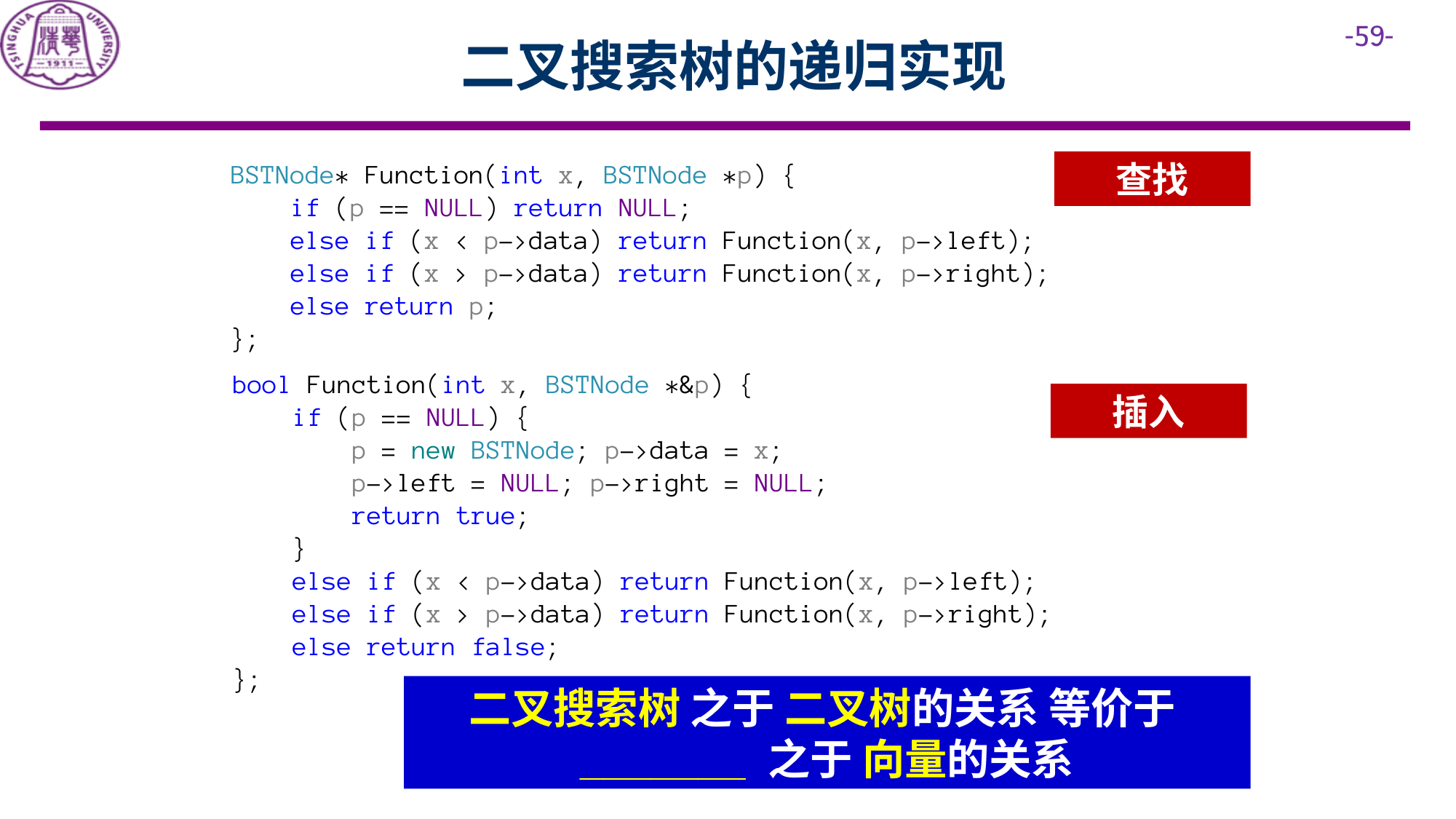

# 二叉搜索树的递归实现
BSTNode* Function(int x, BSTNode *p) {
    if (p == NULL) return NULL;
    else if (x < p->data) return Function(x, p->left);
    else if (x > p->data) return Function(x, p->right);
    else return p;
};
查找
bool Function(int x, BSTNode *&p) {
    if (p == NULL) {
        p = new BSTNode; p->data = x;
        p->left = NULL; p->right = NULL;
        return true;
    }
    else if (x < p->data) return Function(x, p->left);
    else if (x > p->data) return Function(x, p->right);
    else return false;
};
插入
二叉搜索树 之于 二叉树的关系 等价于
_______ 之于 向量的关系